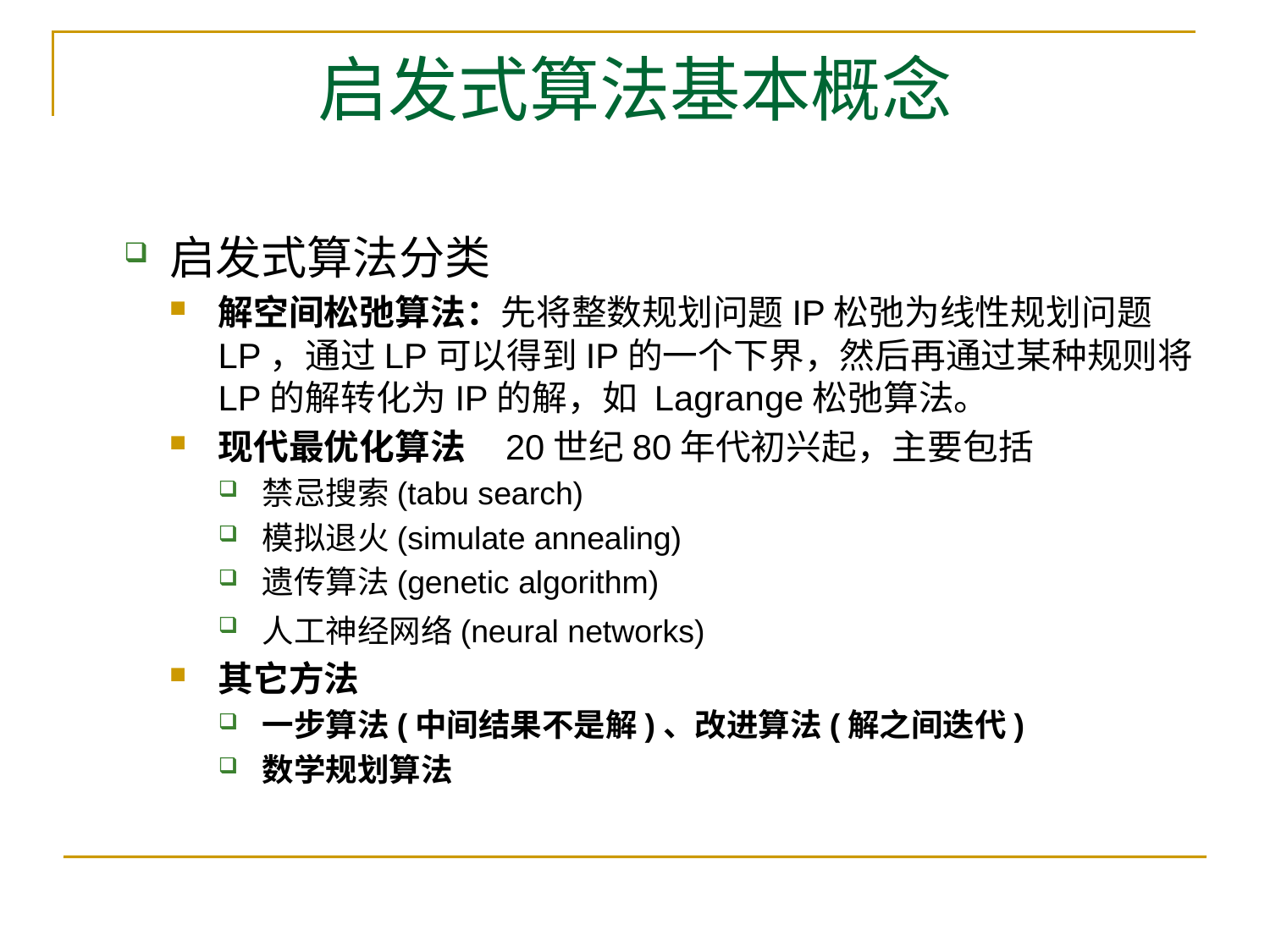

# 启发式算法基本概念
启发式算法分类
解空间松弛算法：先将整数规划问题IP松弛为线性规划问题LP，通过LP可以得到IP的一个下界，然后再通过某种规则将LP的解转化为IP的解，如 Lagrange松弛算法。
现代最优化算法    20世纪80年代初兴起，主要包括
禁忌搜索(tabu search)
模拟退火(simulate annealing)
遗传算法(genetic algorithm)
人工神经网络(neural networks)
其它方法
一步算法(中间结果不是解)、改进算法(解之间迭代)
数学规划算法